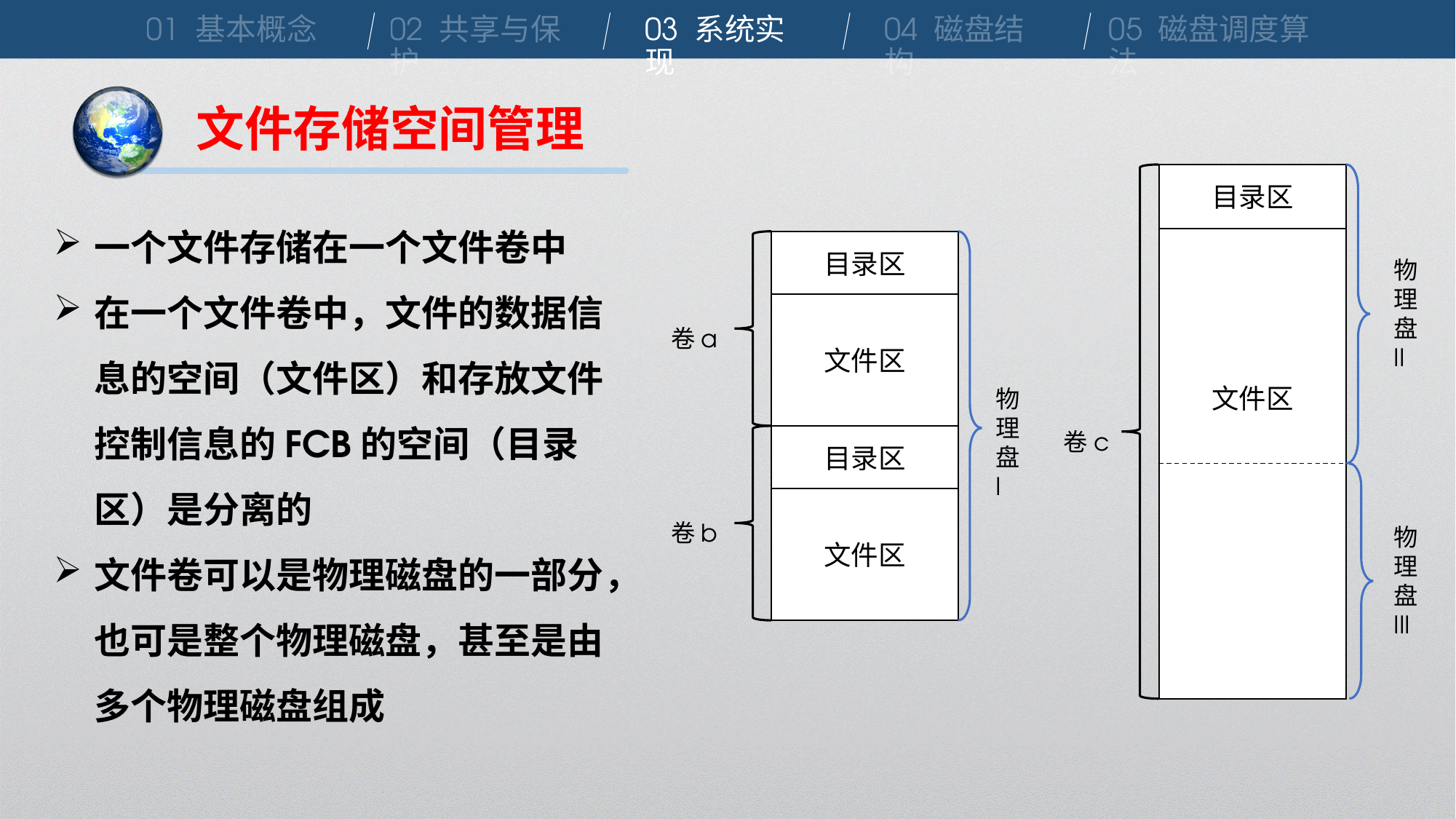

01 基本概念
02 共享与保护
03 系统实现
04 磁盘结构
05 磁盘调度算法
文件存储空间管理
目录区

一个文件存储在一个文件卷中
在一个文件卷中，文件的数据信息的空间（文件区）和存放文件控制信息的FCB的空间（目录区）是分离的
文件卷可以是物理磁盘的一部分，也可是整个物理磁盘，甚至是由多个物理磁盘组成
文件区

目录区

物
理
盘
II
文件区
卷a
物
理
盘
I
卷c

目录区

文件区
卷b
物
理
盘
III